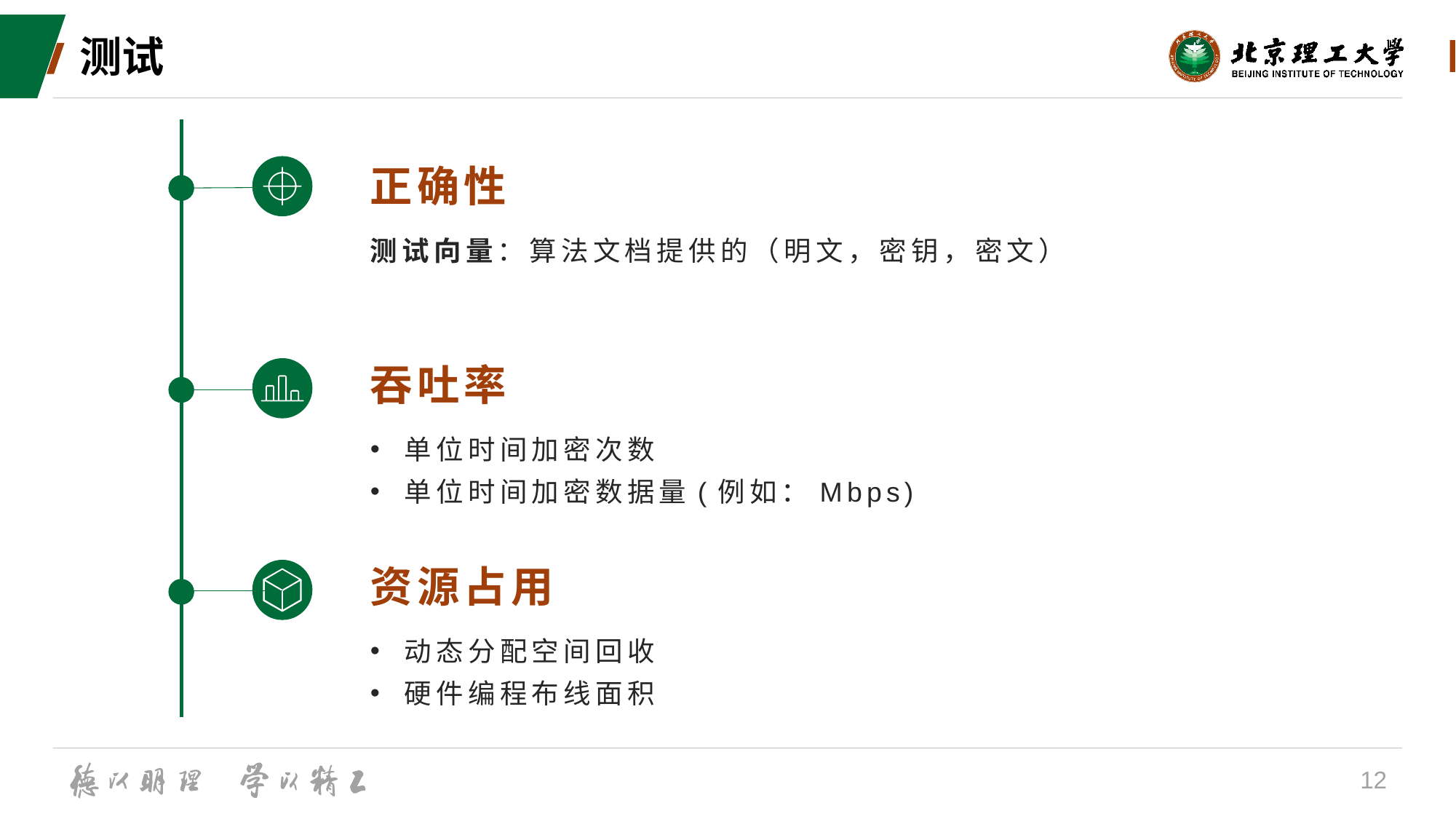

# 测试

正确性
测试向量：算法文档提供的（明文，密钥，密文）
吞吐率

单位时间加密次数
单位时间加密数据量(例如：Mbps)

资源占用
动态分配空间回收
硬件编程布线面积